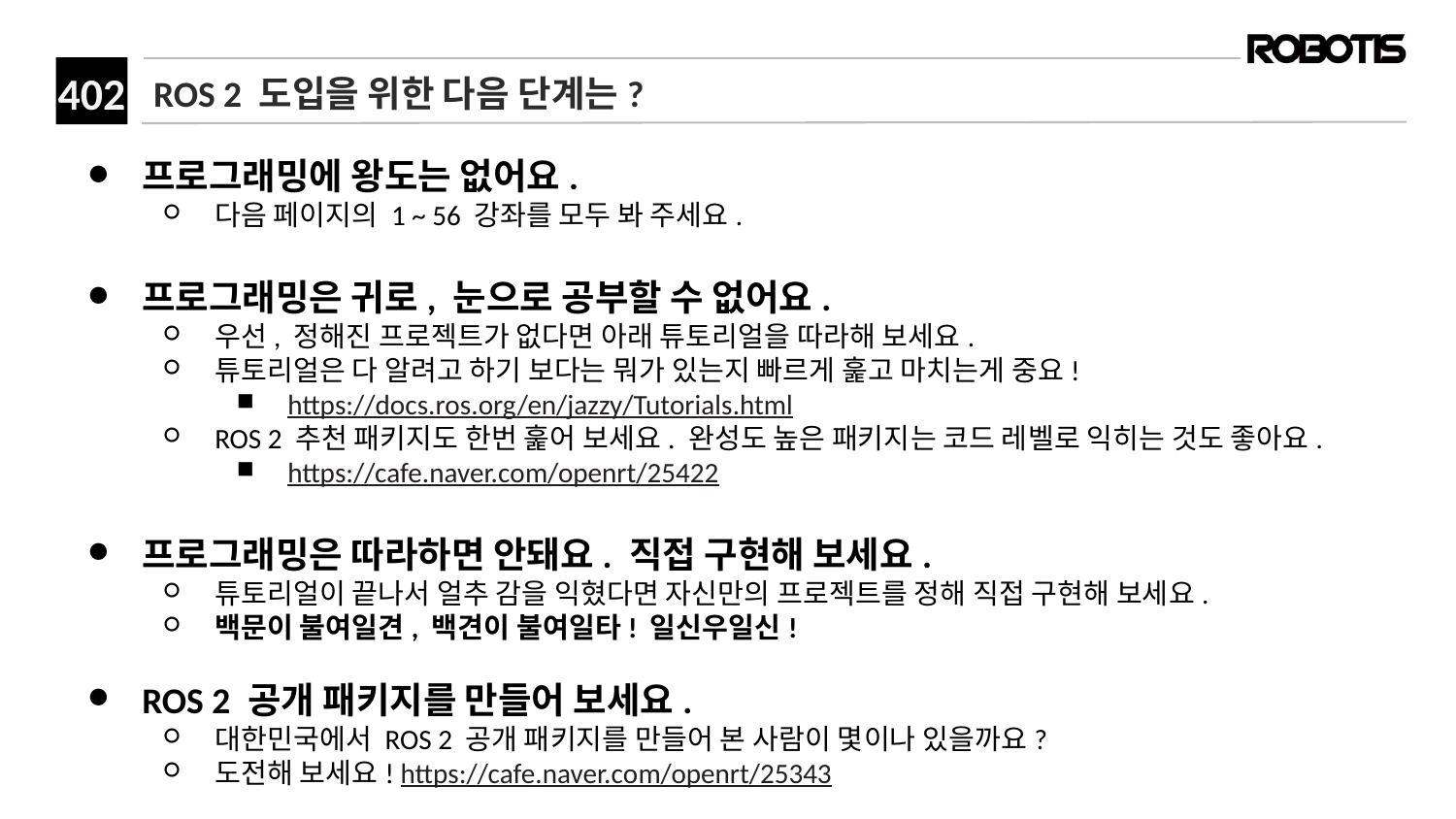

# ROS 2 도입을 위한 다음 단계는?
프로그래밍에 왕도는 없어요.
다음 페이지의 1 ~ 56 강좌를 모두 봐 주세요.

프로그래밍은 귀로, 눈으로 공부할 수 없어요.
우선, 정해진 프로젝트가 없다면 아래 튜토리얼을 따라해 보세요.
튜토리얼은 다 알려고 하기 보다는 뭐가 있는지 빠르게 훑고 마치는게 중요!
https://docs.ros.org/en/jazzy/Tutorials.html
ROS 2 추천 패키지도 한번 훑어 보세요. 완성도 높은 패키지는 코드 레벨로 익히는 것도 좋아요.
https://cafe.naver.com/openrt/25422

프로그래밍은 따라하면 안돼요. 직접 구현해 보세요.
튜토리얼이 끝나서 얼추 감을 익혔다면 자신만의 프로젝트를 정해 직접 구현해 보세요.
백문이 불여일견, 백견이 불여일타! 일신우일신!
ROS 2 공개 패키지를 만들어 보세요.
대한민국에서 ROS 2 공개 패키지를 만들어 본 사람이 몇이나 있을까요?
도전해 보세요! https://cafe.naver.com/openrt/25343